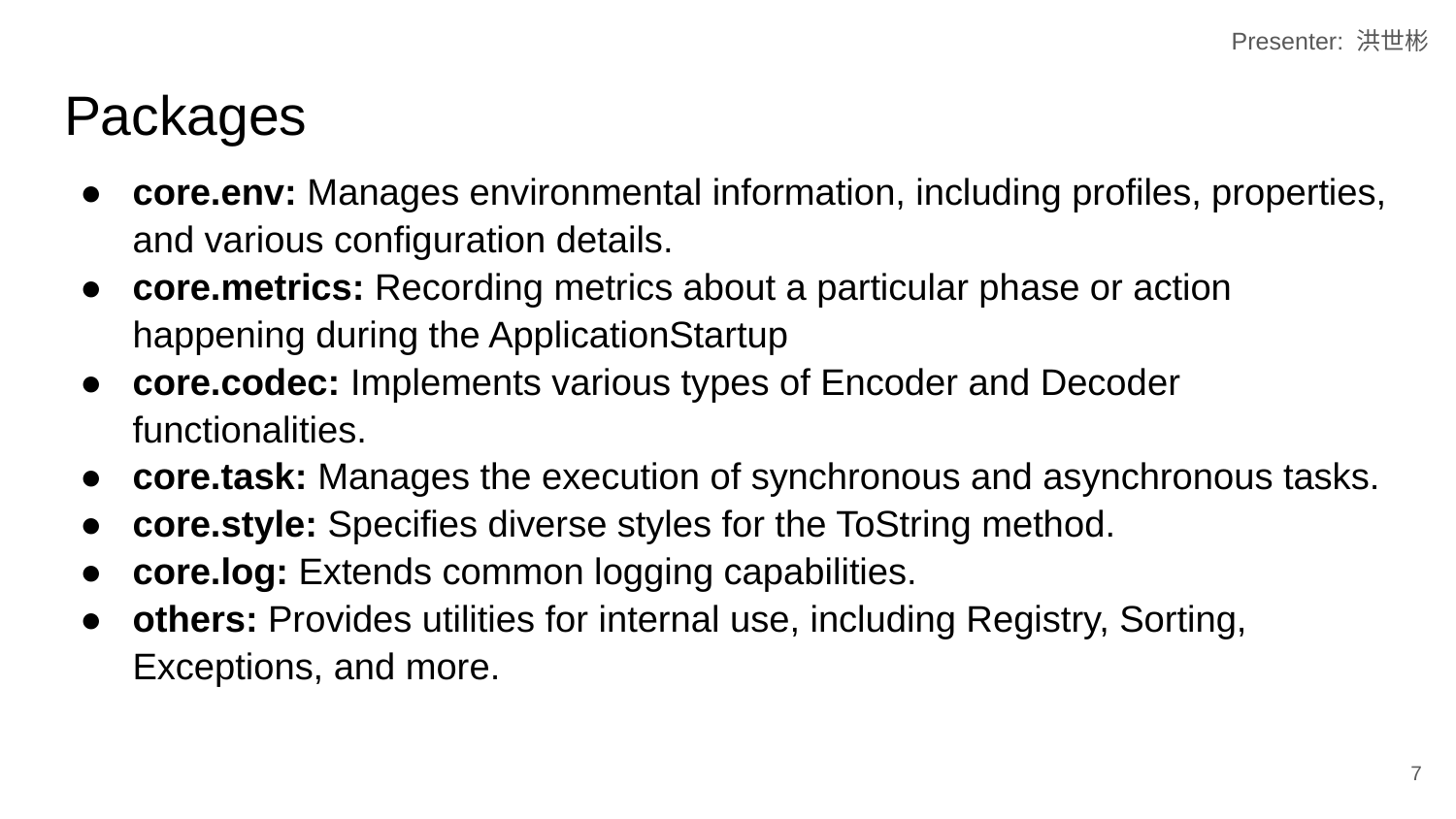

Presenter: 洪世彬
# Packages
core.env: Manages environmental information, including profiles, properties, and various configuration details.
core.metrics: Recording metrics about a particular phase or action happening during the ApplicationStartup
core.codec: Implements various types of Encoder and Decoder functionalities.
core.task: Manages the execution of synchronous and asynchronous tasks.
core.style: Specifies diverse styles for the ToString method.
core.log: Extends common logging capabilities.
others: Provides utilities for internal use, including Registry, Sorting, Exceptions, and more.
7